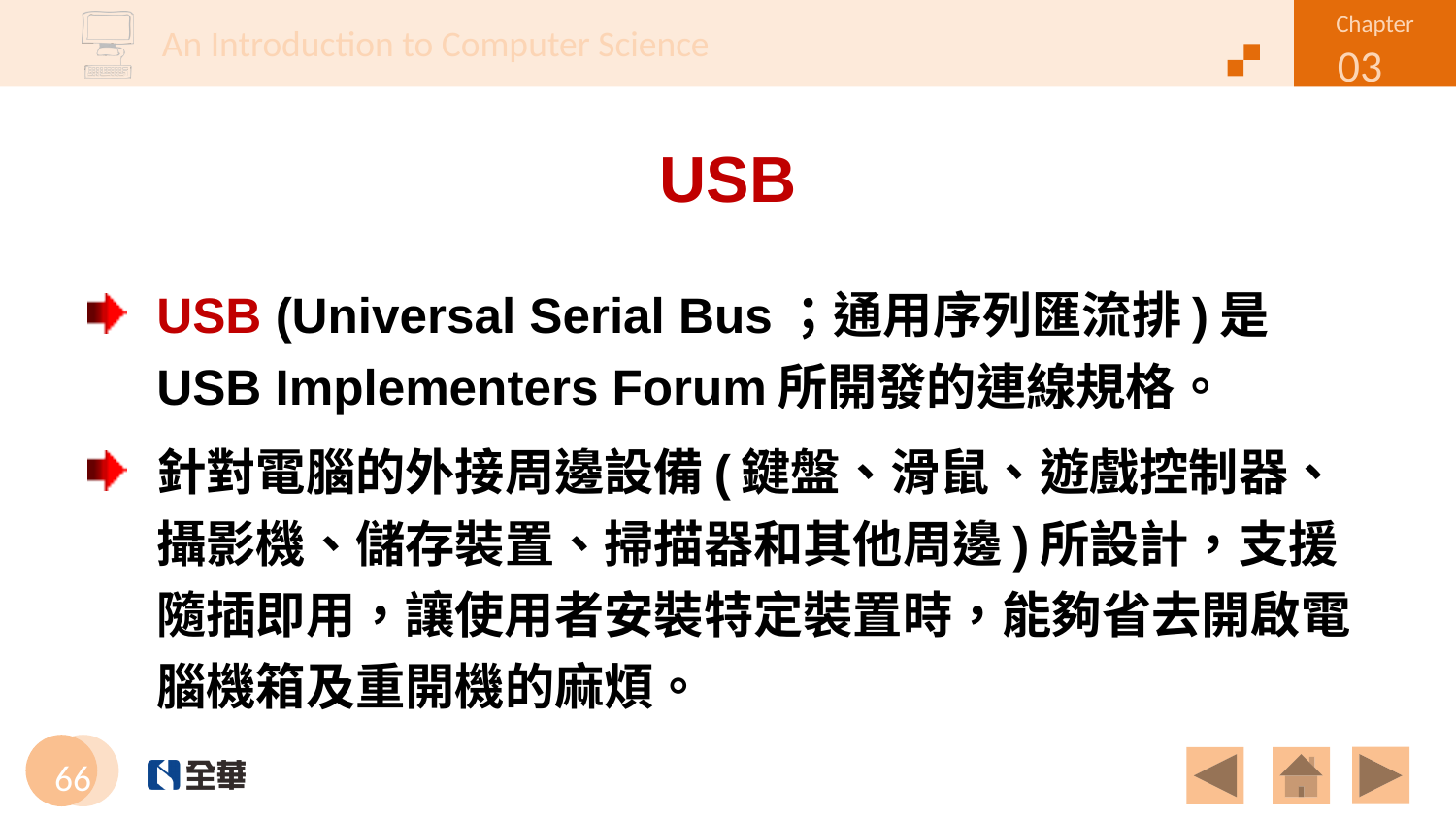

# USB
USB (Universal Serial Bus；通用序列匯流排)是USB Implementers Forum所開發的連線規格。
針對電腦的外接周邊設備(鍵盤、滑鼠、遊戲控制器、攝影機、儲存裝置、掃描器和其他周邊)所設計，支援隨插即用，讓使用者安裝特定裝置時，能夠省去開啟電腦機箱及重開機的麻煩。